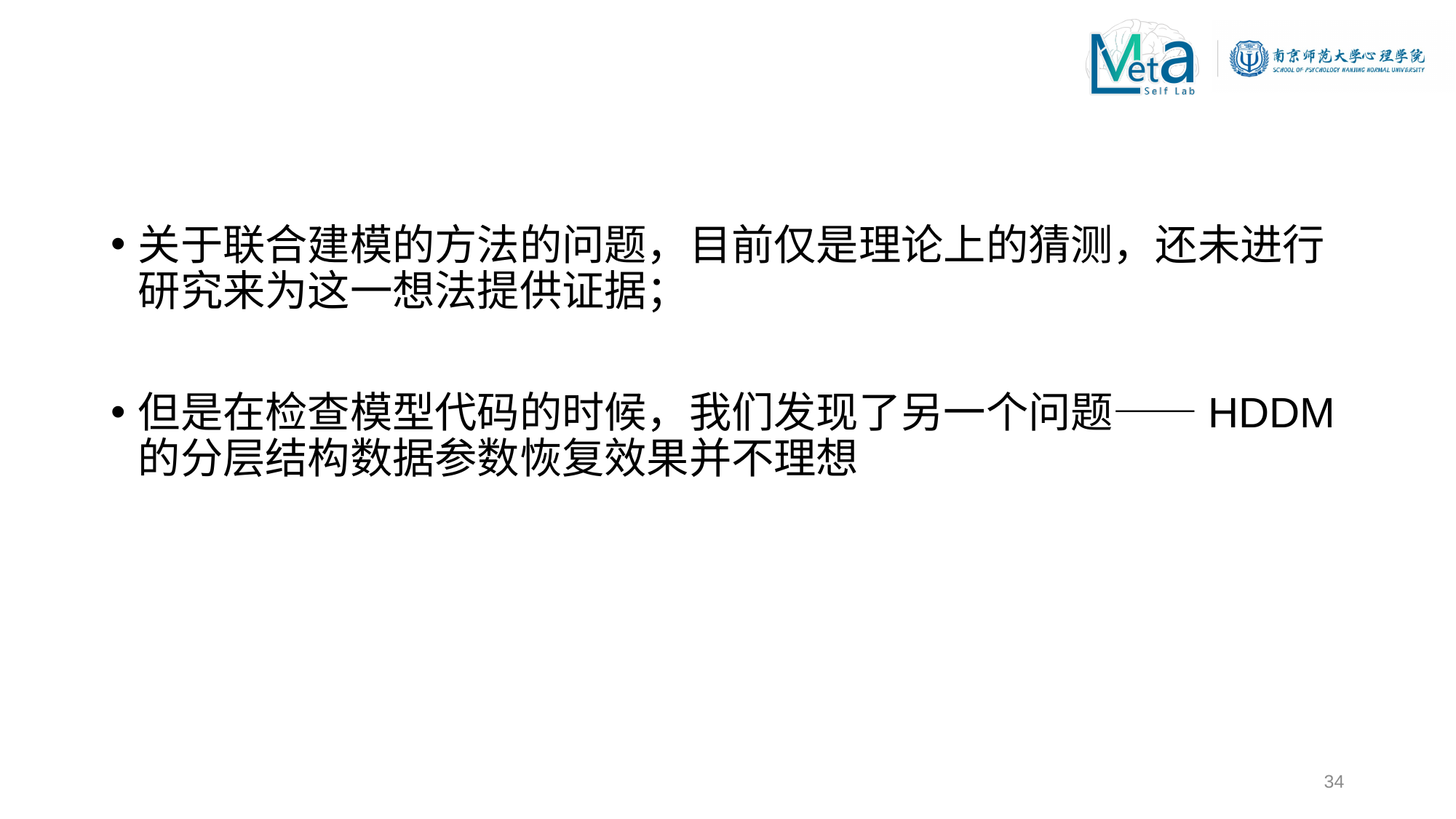

关于联合建模的方法的问题，目前仅是理论上的猜测，还未进行研究来为这一想法提供证据；

但是在检查模型代码的时候，我们发现了另一个问题——HDDM的分层结构数据参数恢复效果并不理想
34